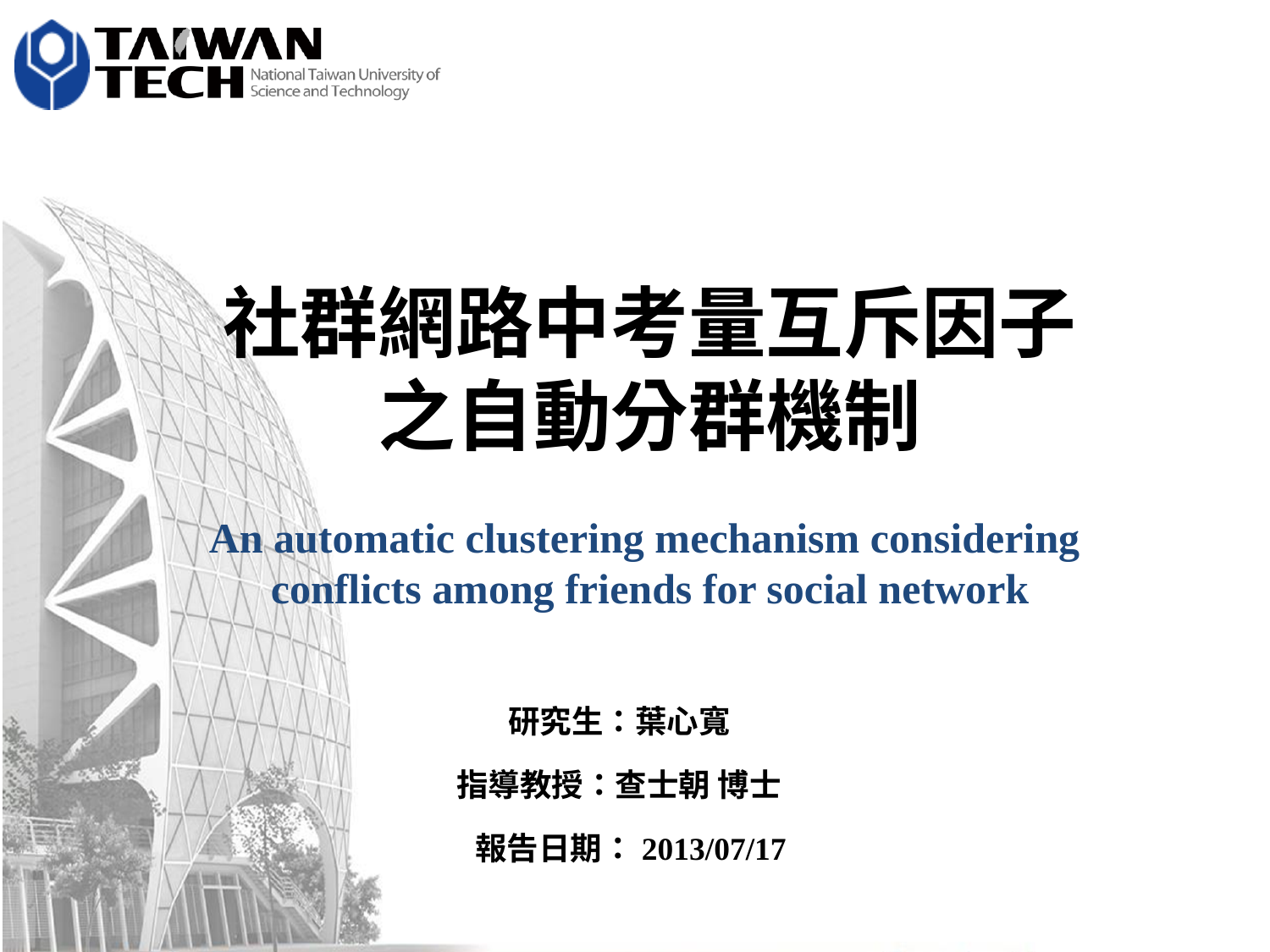

# 社群網路中考量互斥因子 之自動分群機制 An automatic clustering mechanism considering conflicts among friends for social network
研究生：葉心寬
指導教授：查士朝 博士
報告日期：2013/07/17